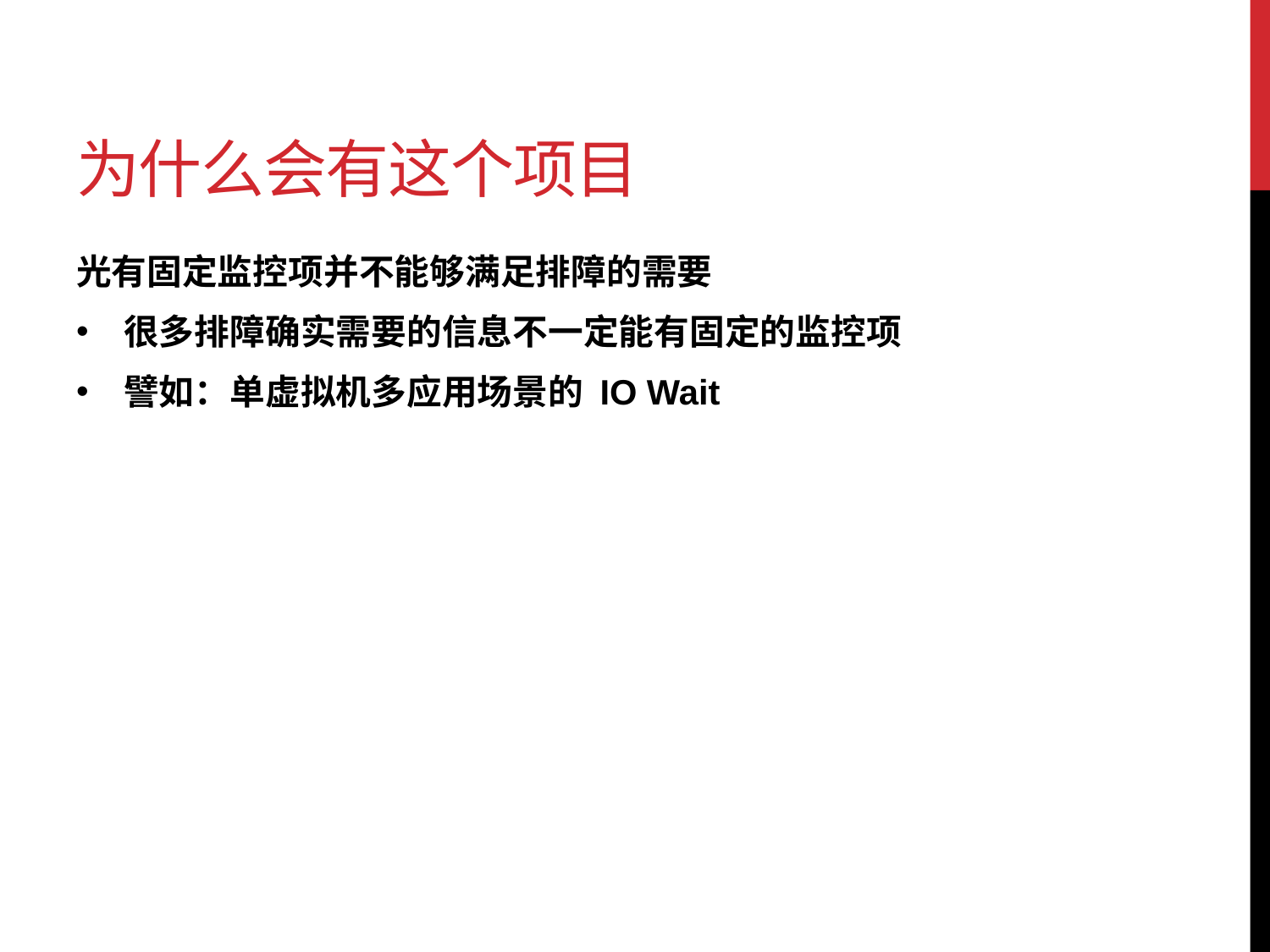

# 为什么会有这个项目
光有固定监控项并不能够满足排障的需要
很多排障确实需要的信息不一定能有固定的监控项
譬如：单虚拟机多应用场景的 IO Wait